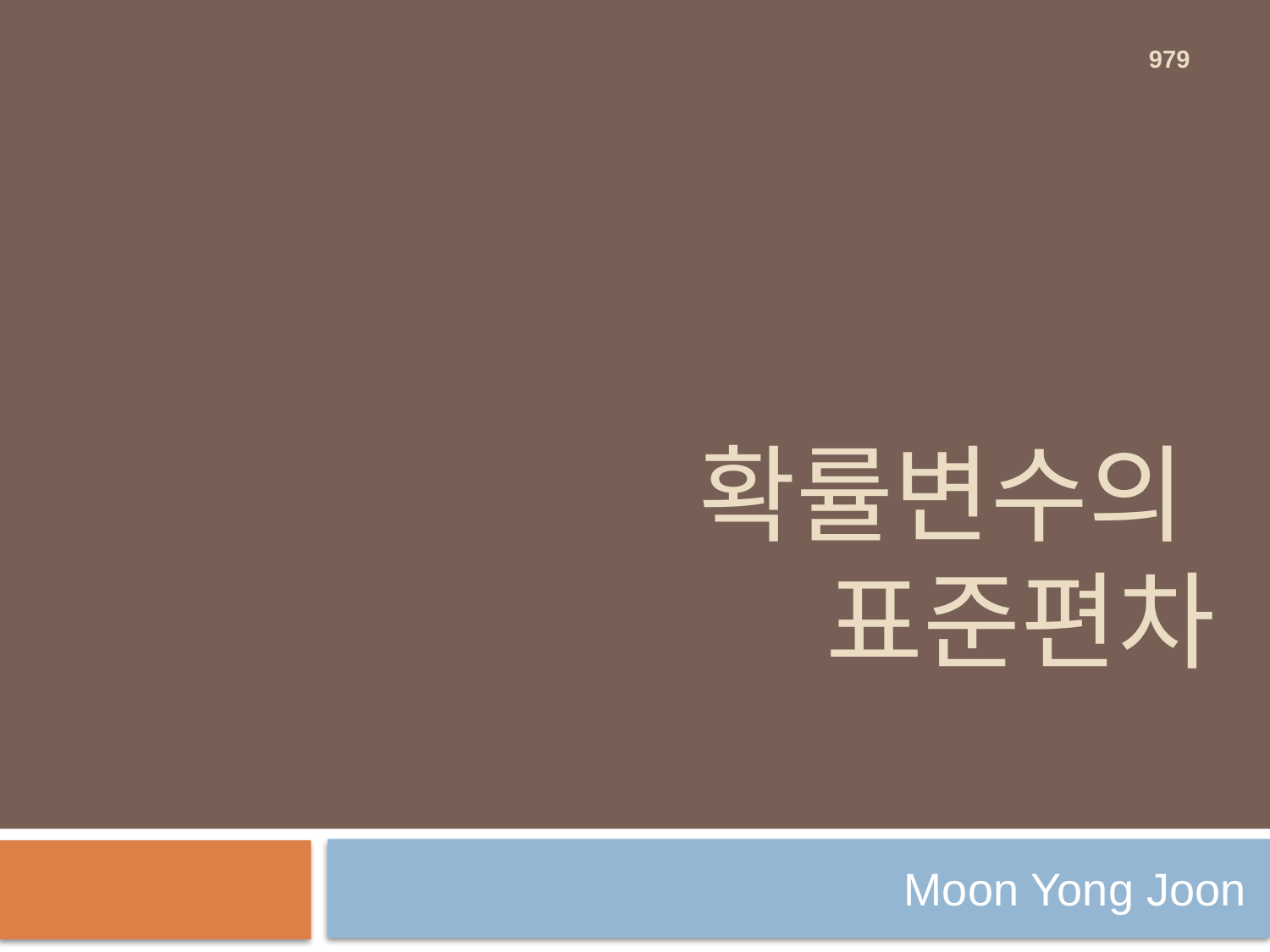

979
# 확률변수의 표준편차
Moon Yong Joon